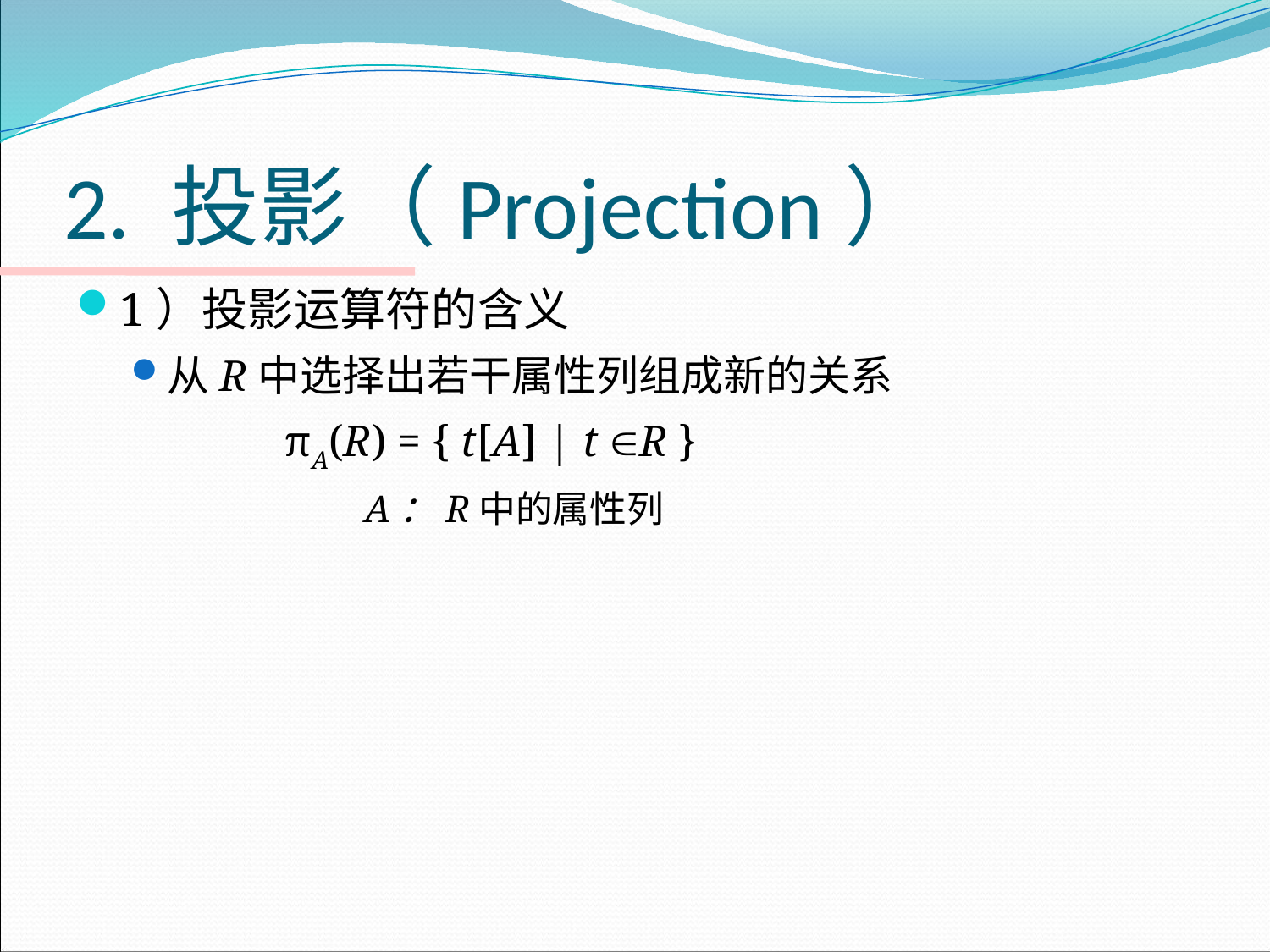

# 2. 投影（Projection）
1）投影运算符的含义
从R中选择出若干属性列组成新的关系
              πA(R) = { t[A] | t ∈R }
		A：R中的属性列

176